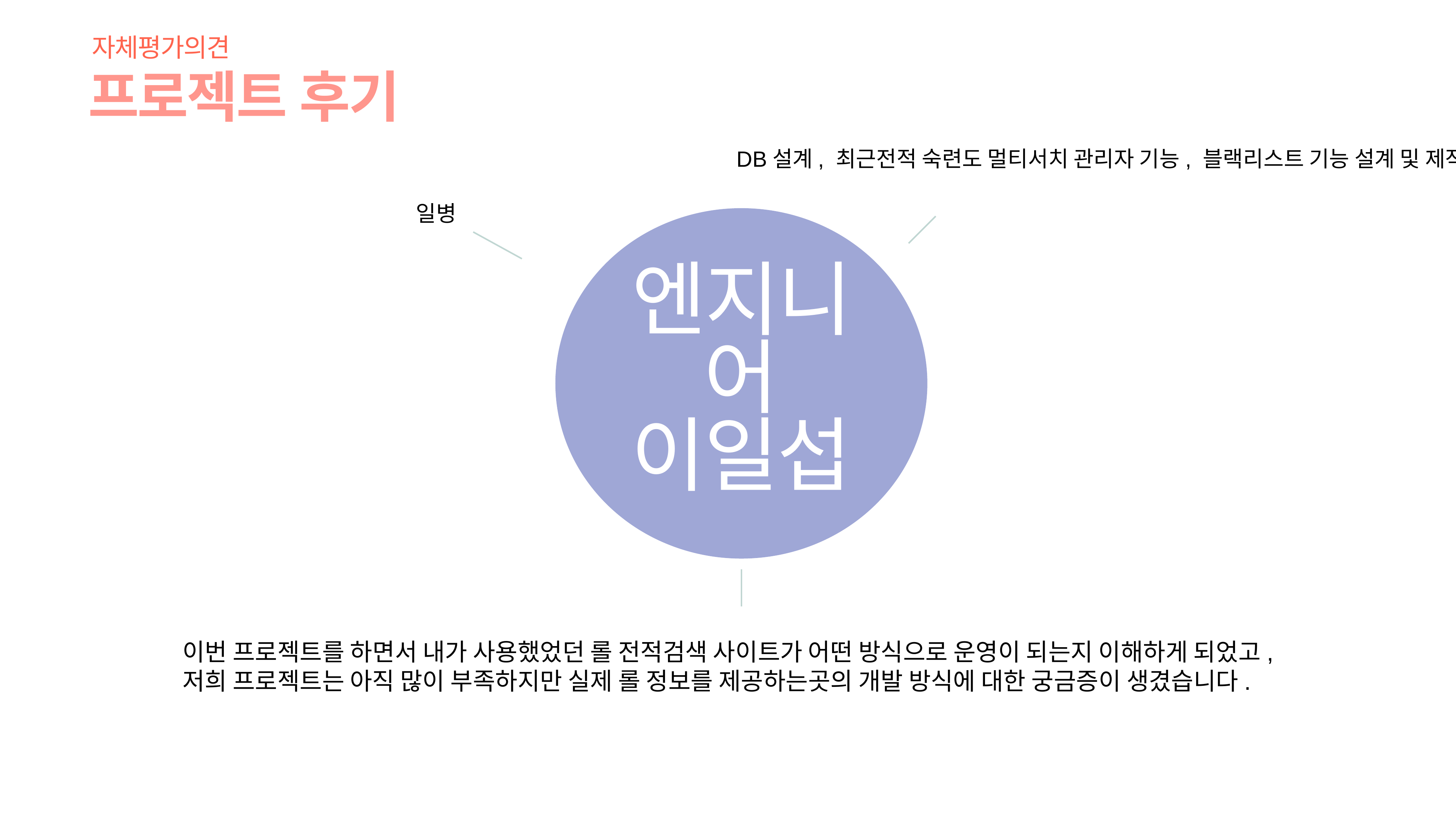

자체평가의견
프로젝트 후기
DB설계, 최근전적 숙련도 멀티서치 관리자 기능, 블랙리스트 기능 설계 및 제작
일병

엔지니어
이일섭

이번 프로젝트를 하면서 내가 사용했었던 롤 전적검색 사이트가 어떤 방식으로 운영이 되는지 이해하게 되었고,
저희 프로젝트는 아직 많이 부족하지만 실제 롤 정보를 제공하는곳의 개발 방식에 대한 궁금증이 생겼습니다.